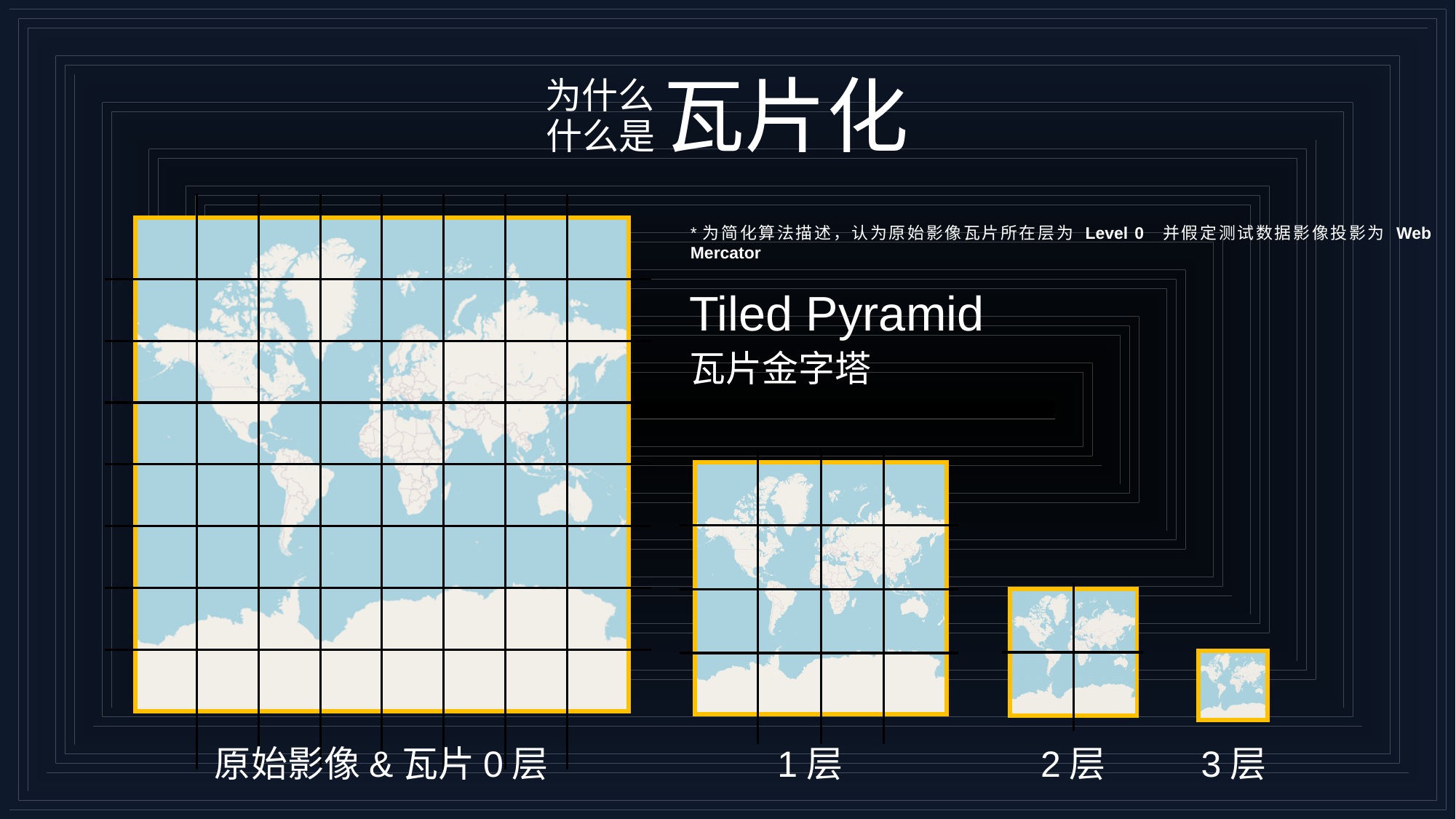

瓦片化
为什么
什么是

*为简化算法描述，认为原始影像瓦片所在层为 Level 0  并假定测试数据影像投影为 Web Mercator
Tiled Pyramid
瓦片金字塔

原始影像&瓦片0层
1层
2层
3层